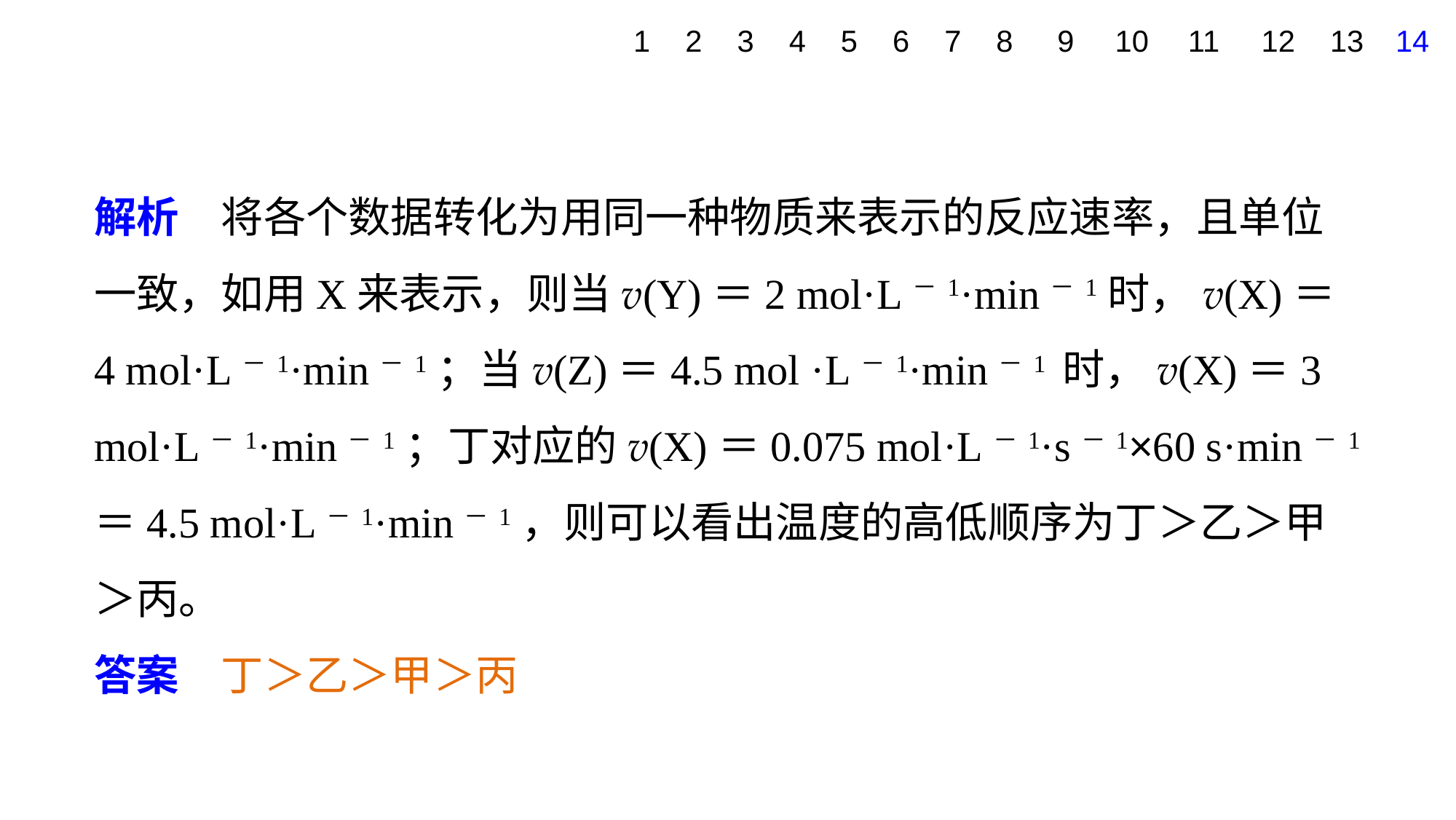

1
2
3
4
5
6
7
8
9
10
11
12
13
14
解析　将各个数据转化为用同一种物质来表示的反应速率，且单位一致，如用X来表示，则当v(Y)＝2 mol·L－1·min－1时，v(X)＝
4 mol·L－1·min－1；当v(Z)＝4.5 mol ·L－1·min－1 时，v(X)＝3 mol·L－1·min－1；丁对应的v(X)＝0.075 mol·L－1·s－1×60 s·min－1＝4.5 mol·L－1·min－1，则可以看出温度的高低顺序为丁＞乙＞甲＞丙。
答案　丁＞乙＞甲＞丙